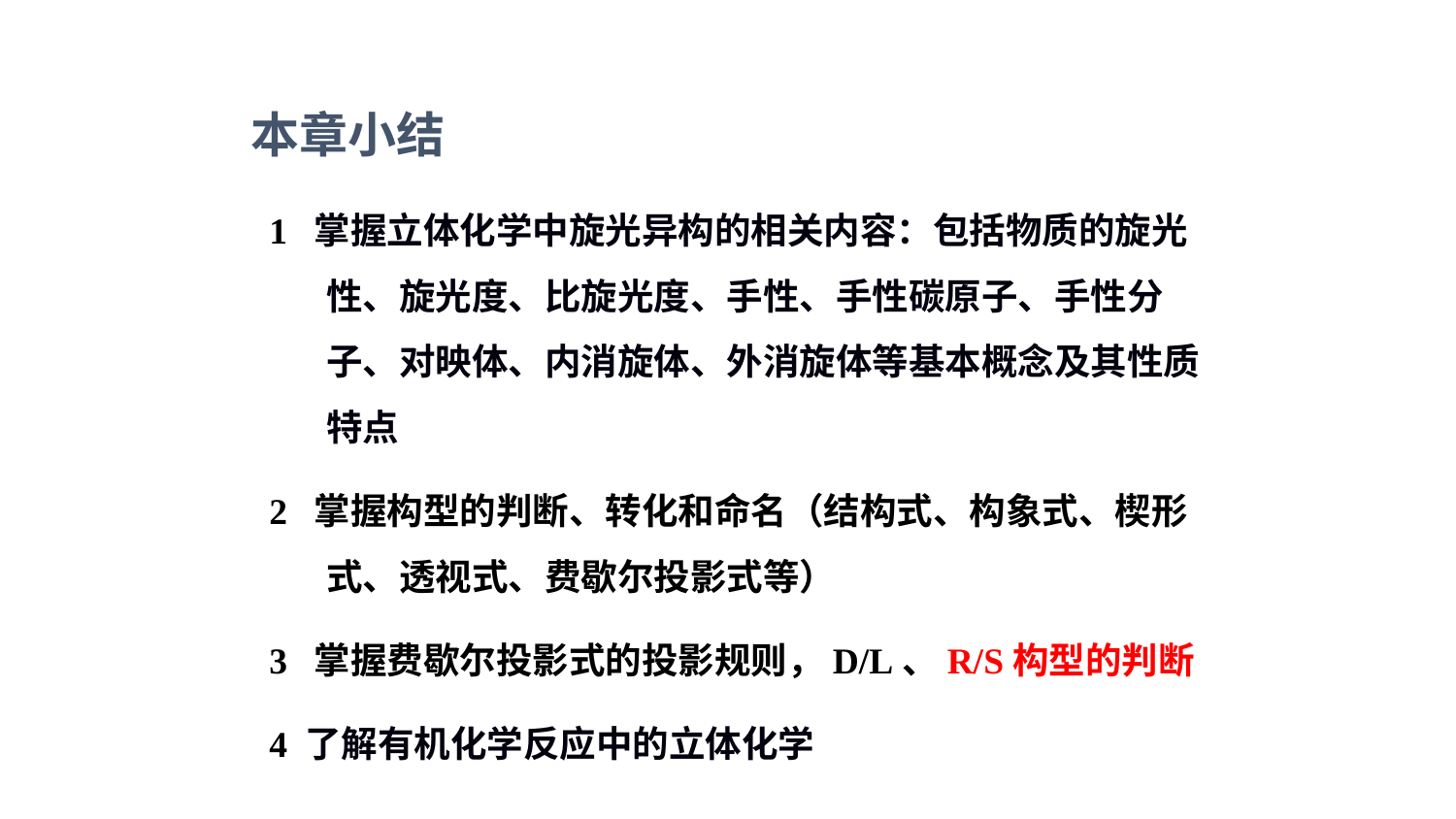

本章小结
1  掌握立体化学中旋光异构的相关内容：包括物质的旋光性、旋光度、比旋光度、手性、手性碳原子、手性分子、对映体、内消旋体、外消旋体等基本概念及其性质特点
2  掌握构型的判断、转化和命名（结构式、构象式、楔形式、透视式、费歇尔投影式等）
3  掌握费歇尔投影式的投影规则，D/L、R/S构型的判断
4 了解有机化学反应中的立体化学